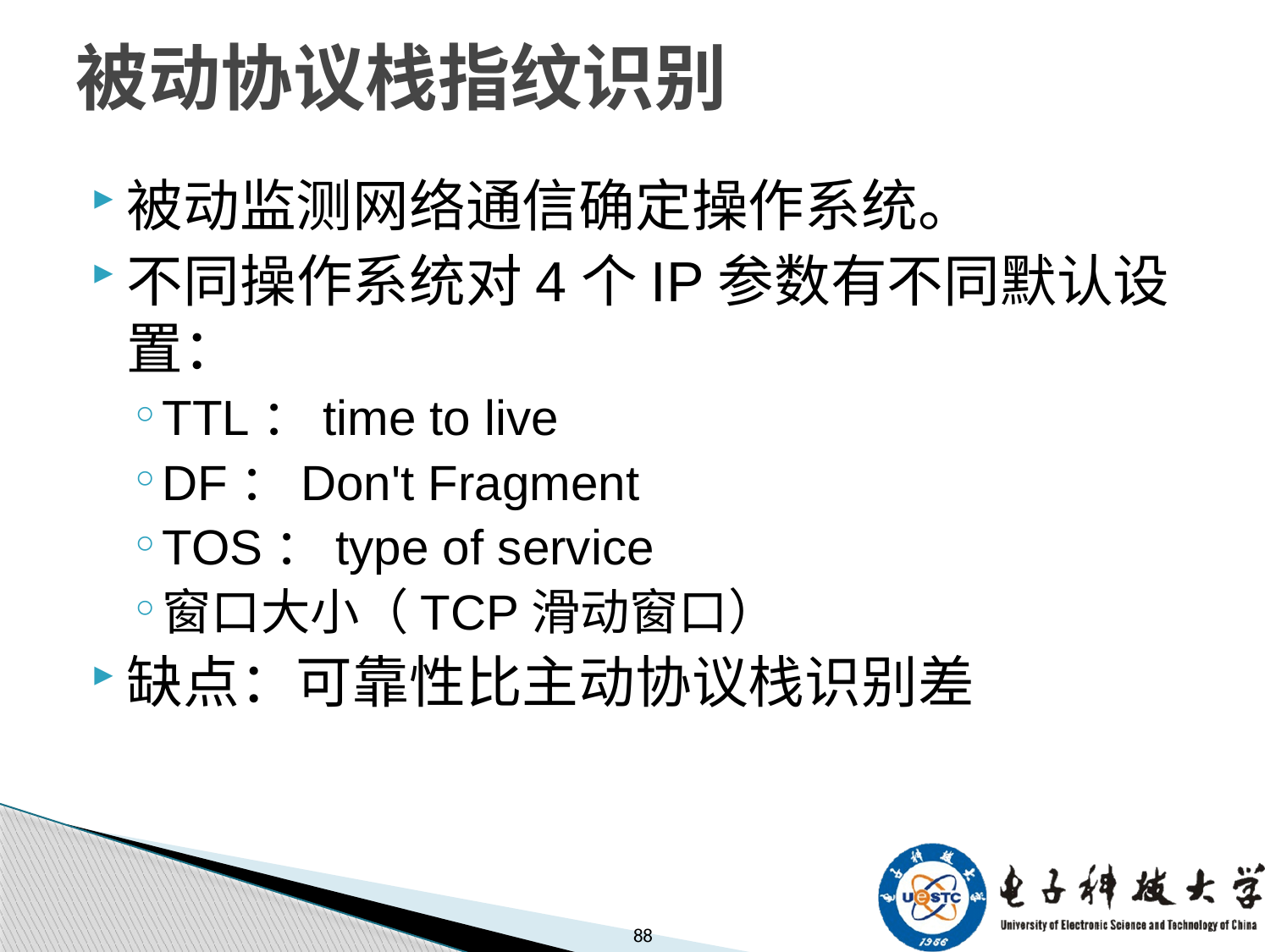

# 被动协议栈指纹识别
被动监测网络通信确定操作系统。
不同操作系统对4个IP参数有不同默认设置：
TTL：time to live
DF：Don't Fragment
TOS：type of service
窗口大小（TCP滑动窗口）
缺点：可靠性比主动协议栈识别差

88